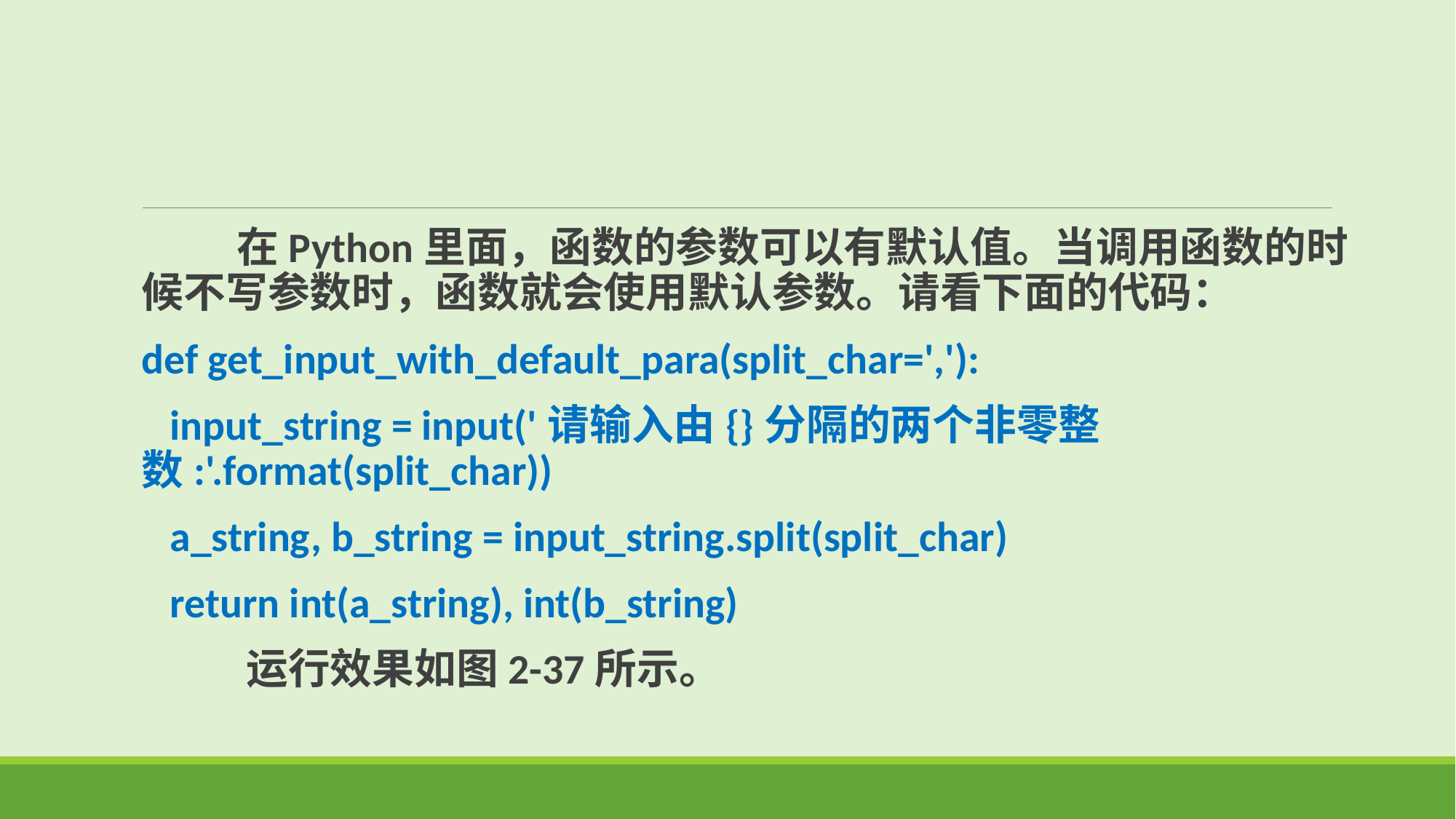

在Python里面，函数的参数可以有默认值。当调用函数的时候不写参数时，函数就会使用默认参数。请看下面的代码：
def get_input_with_default_para(split_char=','):
   input_string = input('请输入由{}分隔的两个非零整数:'.format(split_char))
   a_string, b_string = input_string.split(split_char)
   return int(a_string), int(b_string)
          运行效果如图2-37所示。